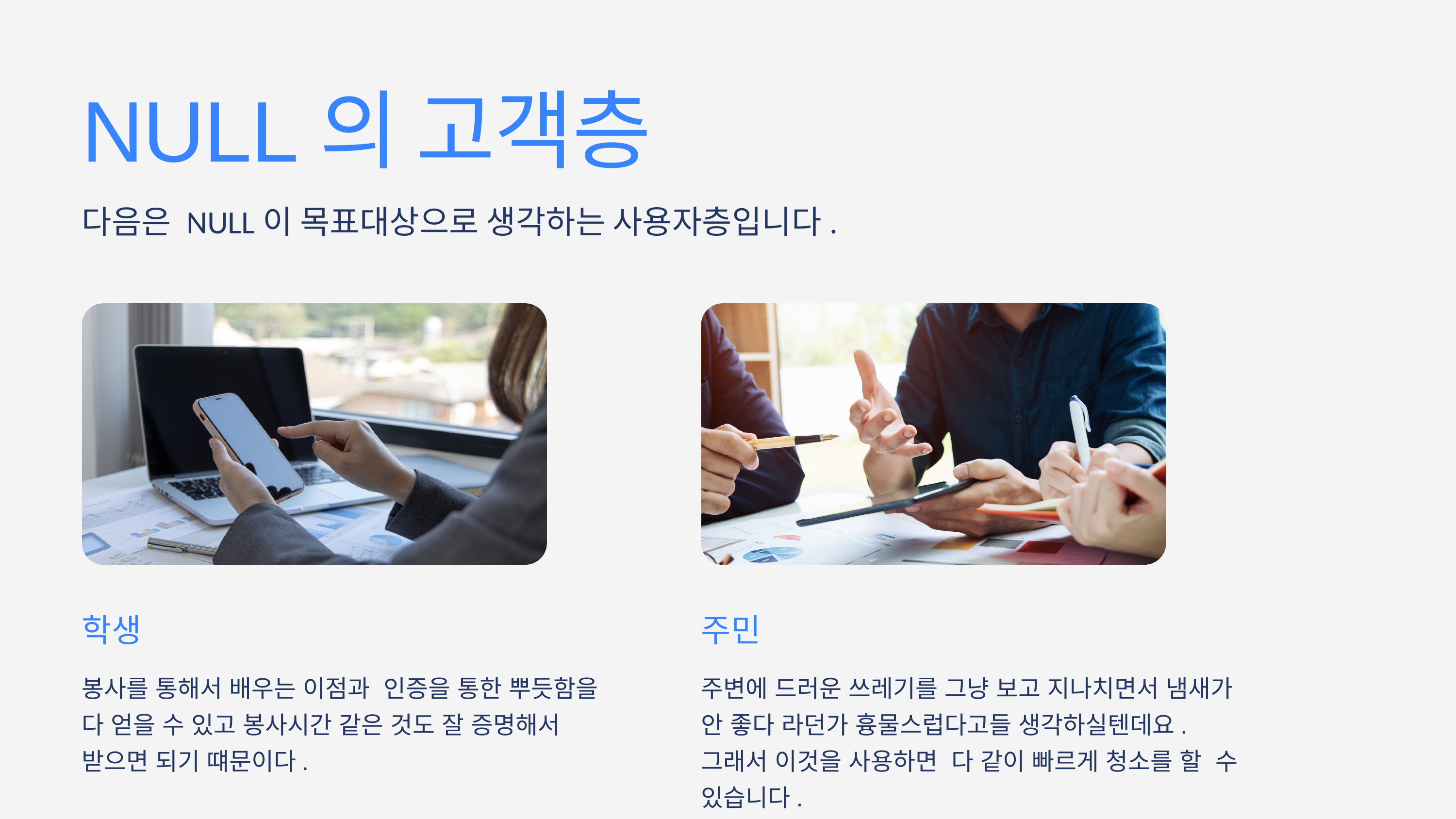

NULL의 고객층
다음은 NULL이 목표대상으로 생각하는 사용자층입니다.

학생
봉사를 통해서 배우는 이점과  인증을 통한 뿌듯함을 다 얻을 수 있고 봉사시간 같은 것도 잘 증명해서 받으면 되기 떄문이다.
주민
주변에 드러운 쓰레기를 그냥 보고 지나치면서 냄새가 안 좋다 라던가 흉물스럽다고들 생각하실텐데요. 그래서 이것을 사용하면  다 같이 빠르게 청소를 할  수 있습니다.